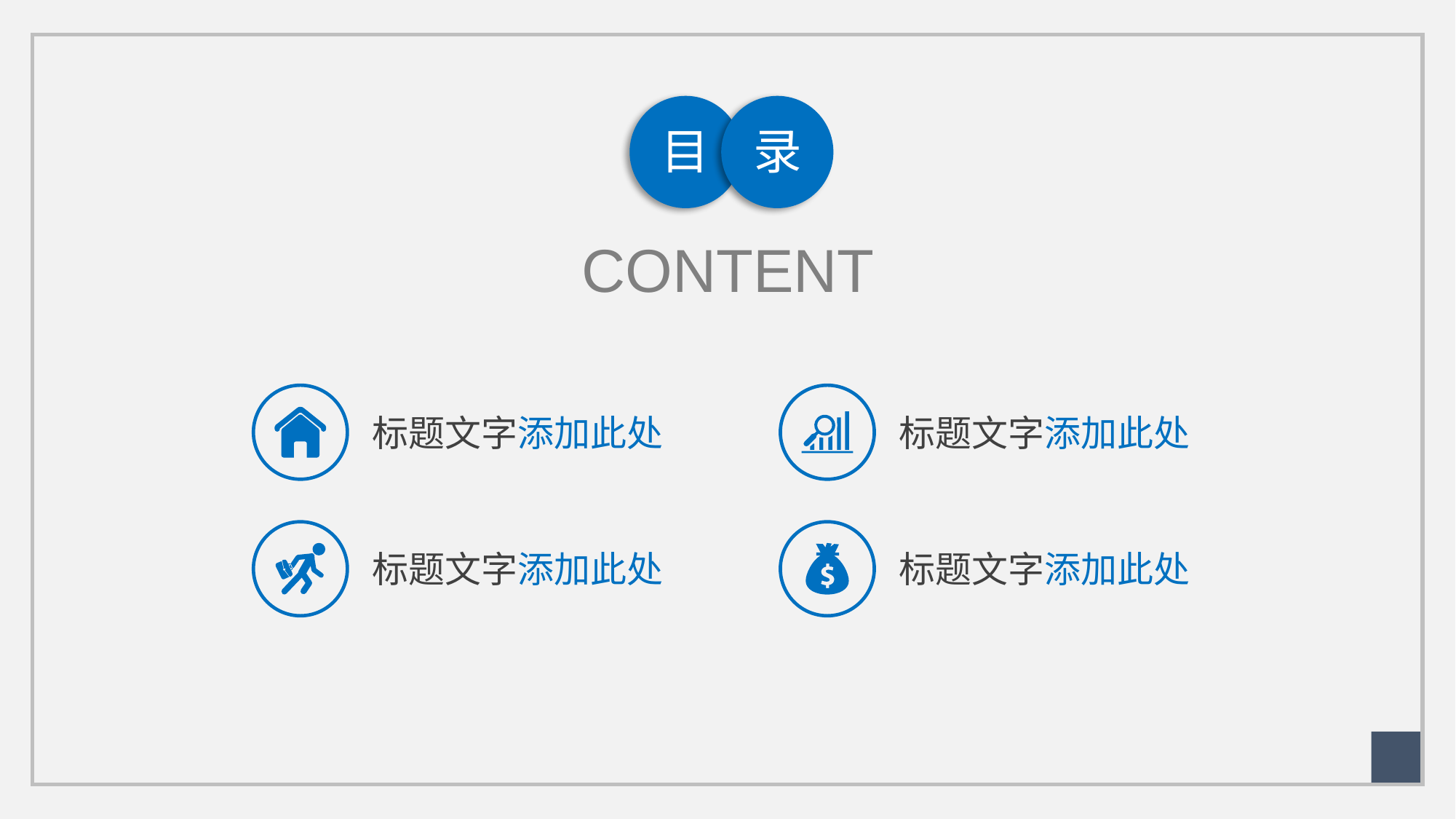

目

录
CONTENT

标题文字添加此处

标题文字添加此处

标题文字添加此处

标题文字添加此处
2